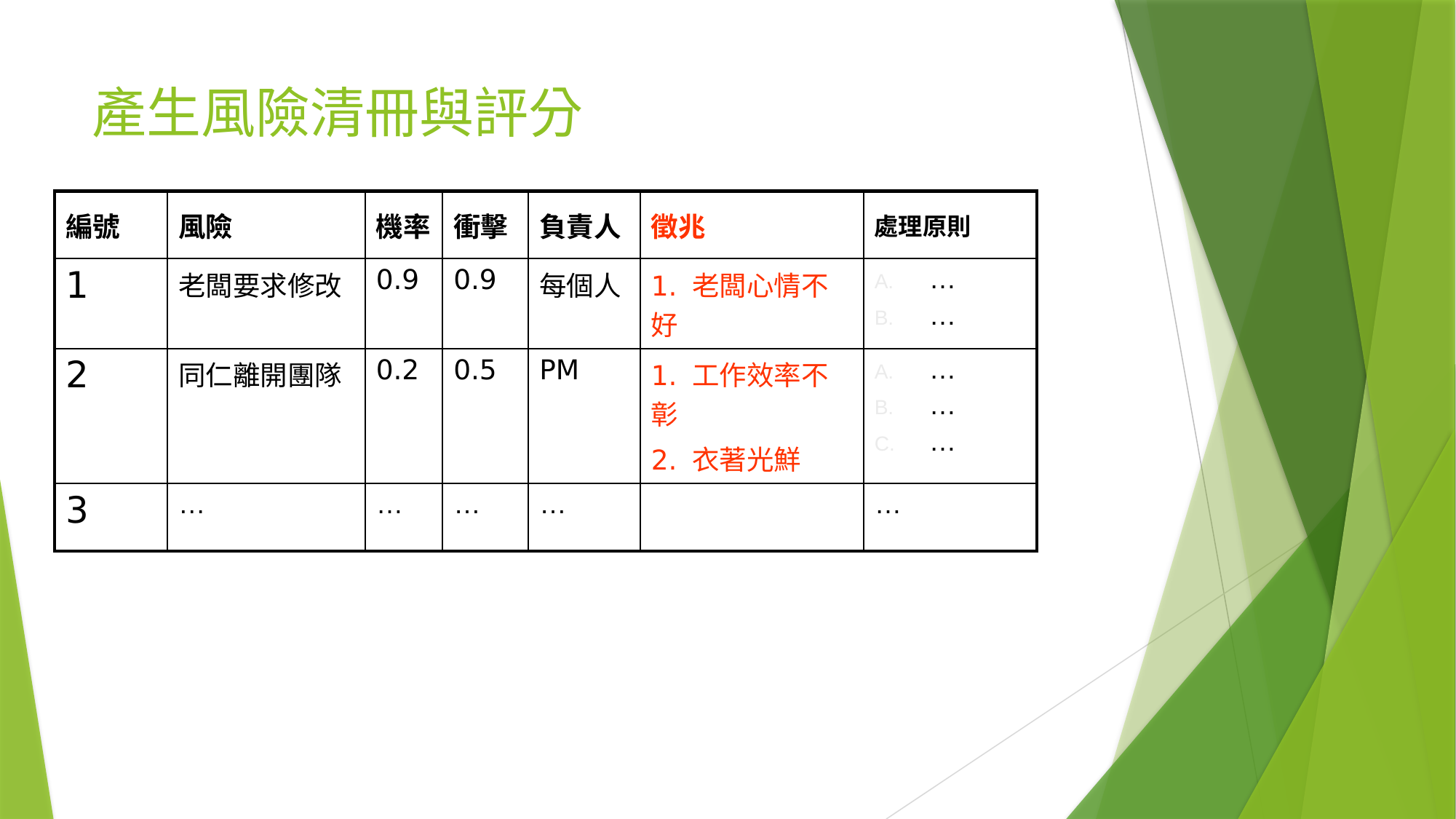

# 產生風險清冊與評分
| 編號 | 風險 | 機率 | 衝擊 | 負責人 | 徵兆 | 處理原則 |
| --- | --- | --- | --- | --- | --- | --- |
| 1 | 老闆要求修改 | 0.9 | 0.9 | 每個人 | 1. 老闆心情不好 | … … |
| 2 | 同仁離開團隊 | 0.2 | 0.5 | PM | 1. 工作效率不彰 2. 衣著光鮮 | … … … |
| 3 | … | … | … | … |  | … |